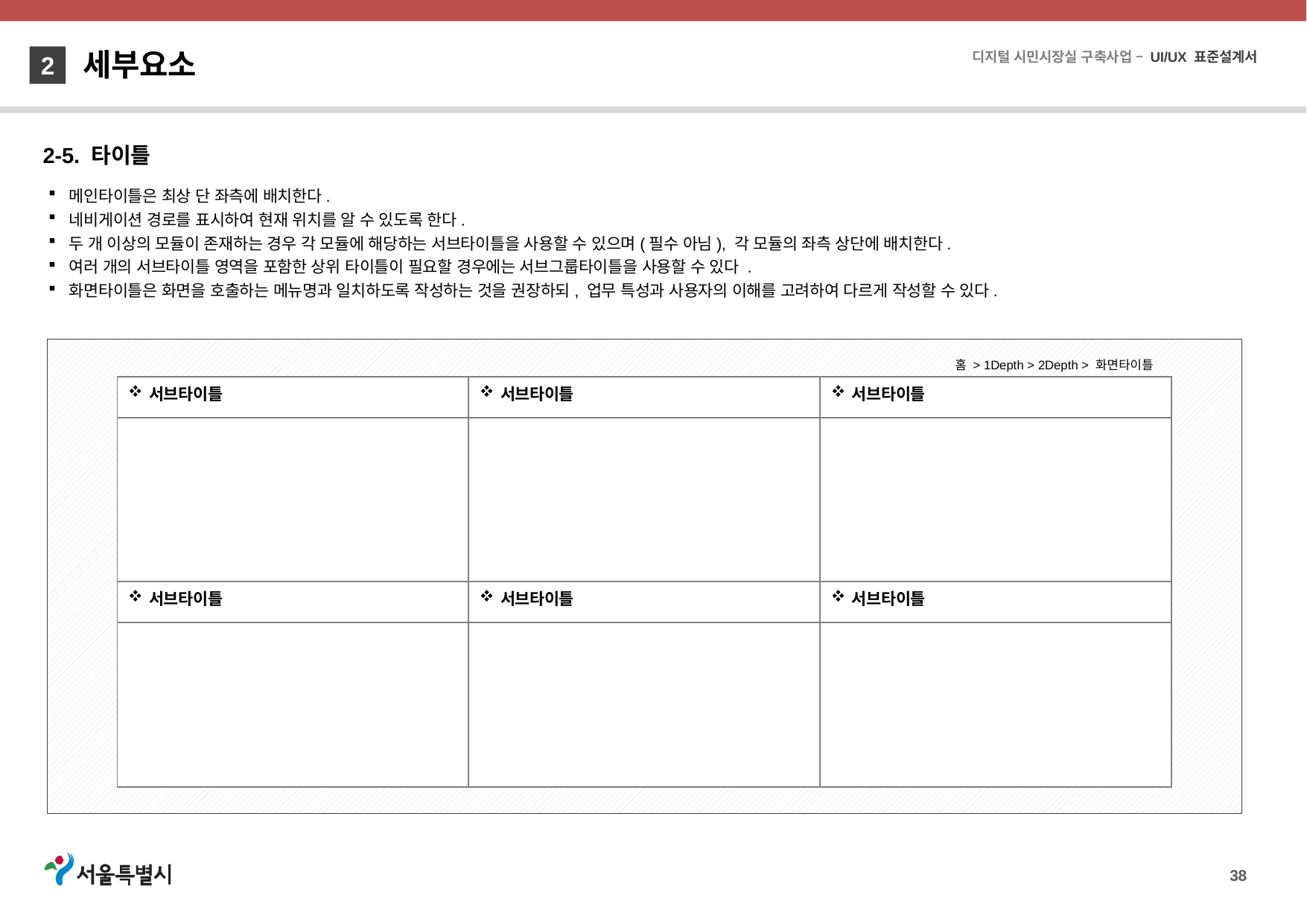

세부요소
2
2-5. 타이틀
메인타이틀은 최상 단 좌측에 배치한다.
네비게이션 경로를 표시하여 현재 위치를 알 수 있도록 한다.
두 개 이상의 모듈이 존재하는 경우 각 모듈에 해당하는 서브타이틀을 사용할 수 있으며(필수 아님), 각 모듈의 좌측 상단에 배치한다.
여러 개의 서브타이틀 영역을 포함한 상위 타이틀이 필요할 경우에는 서브그룹타이틀을 사용할 수 있다 .
화면타이틀은 화면을 호출하는 메뉴명과 일치하도록 작성하는 것을 권장하되, 업무 특성과 사용자의 이해를 고려하여 다르게 작성할 수 있다.

홈 > 1Depth > 2Depth > 화면타이틀

서브타이틀

서브타이틀

서브타이틀

서브타이틀

서브타이틀

서브타이틀